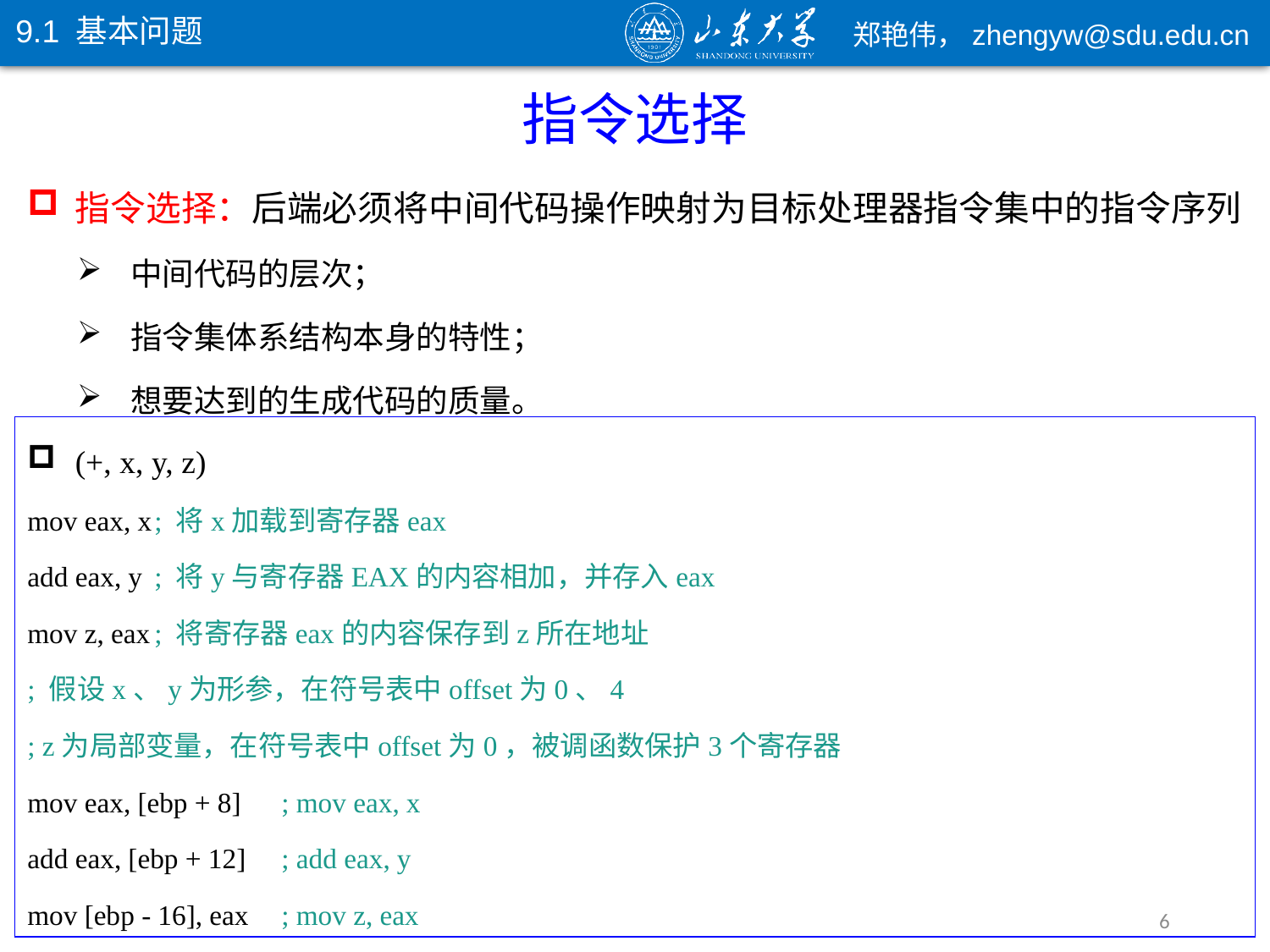

9.1 基本问题
指令选择
指令选择：后端必须将中间代码操作映射为目标处理器指令集中的指令序列
中间代码的层次；
指令集体系结构本身的特性；
想要达到的生成代码的质量。
(+, x, y, z)
mov eax, x	; 将x加载到寄存器eax
add eax, y	; 将y与寄存器EAX的内容相加，并存入eax
mov z, eax	; 将寄存器eax的内容保存到z所在地址
; 假设x、y为形参，在符号表中offset为0、4
; z为局部变量，在符号表中offset为0，被调函数保护3个寄存器
mov eax, [ebp + 8]	; mov eax, x
add eax, [ebp + 12]	; add eax, y
mov [ebp - 16], eax	; mov z, eax
6